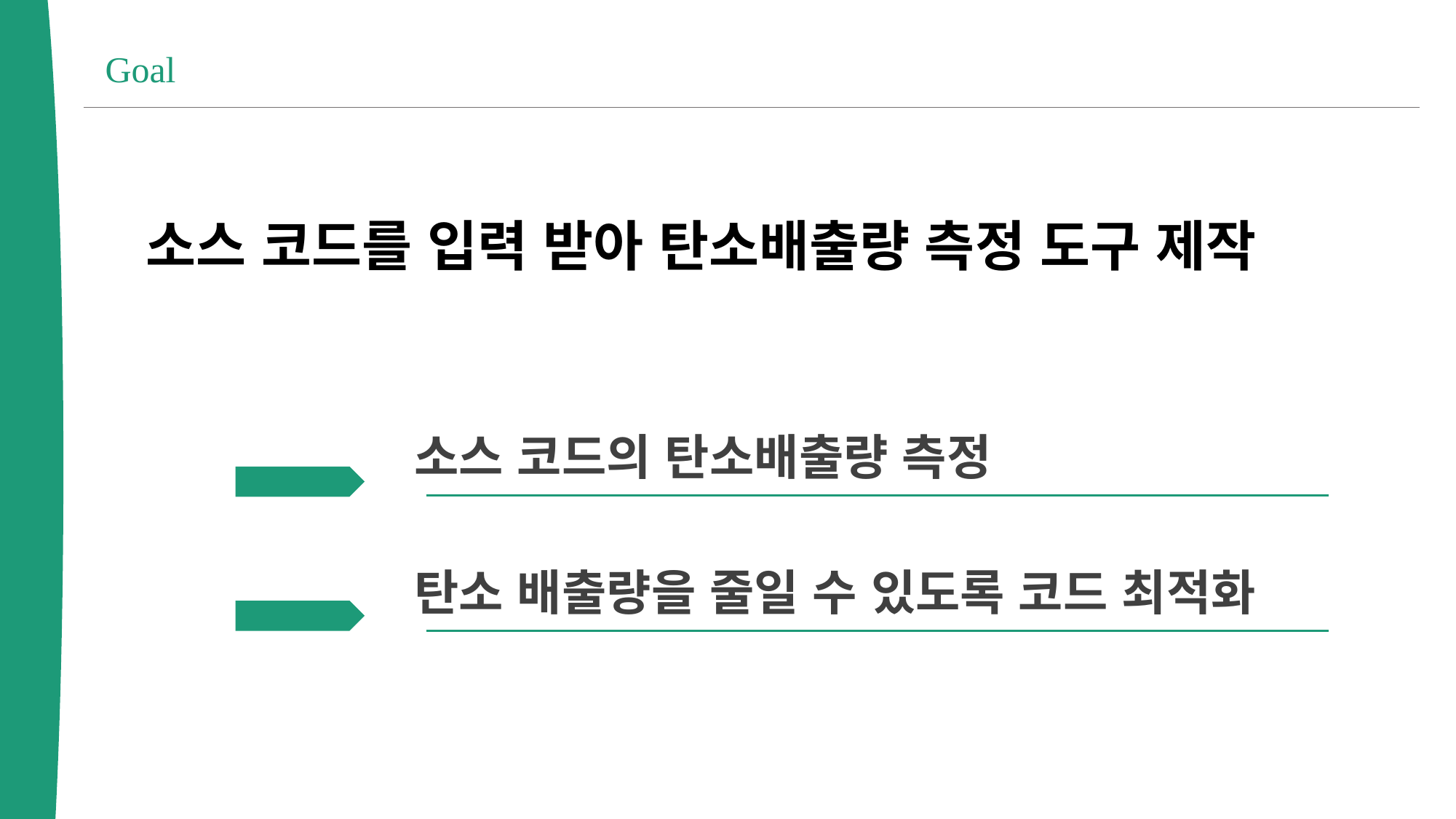

Goal
소스 코드를 입력 받아 탄소배출량 측정 도구 제작
소스 코드의 탄소배출량 측정
탄소 배출량을 줄일 수 있도록 코드 최적화